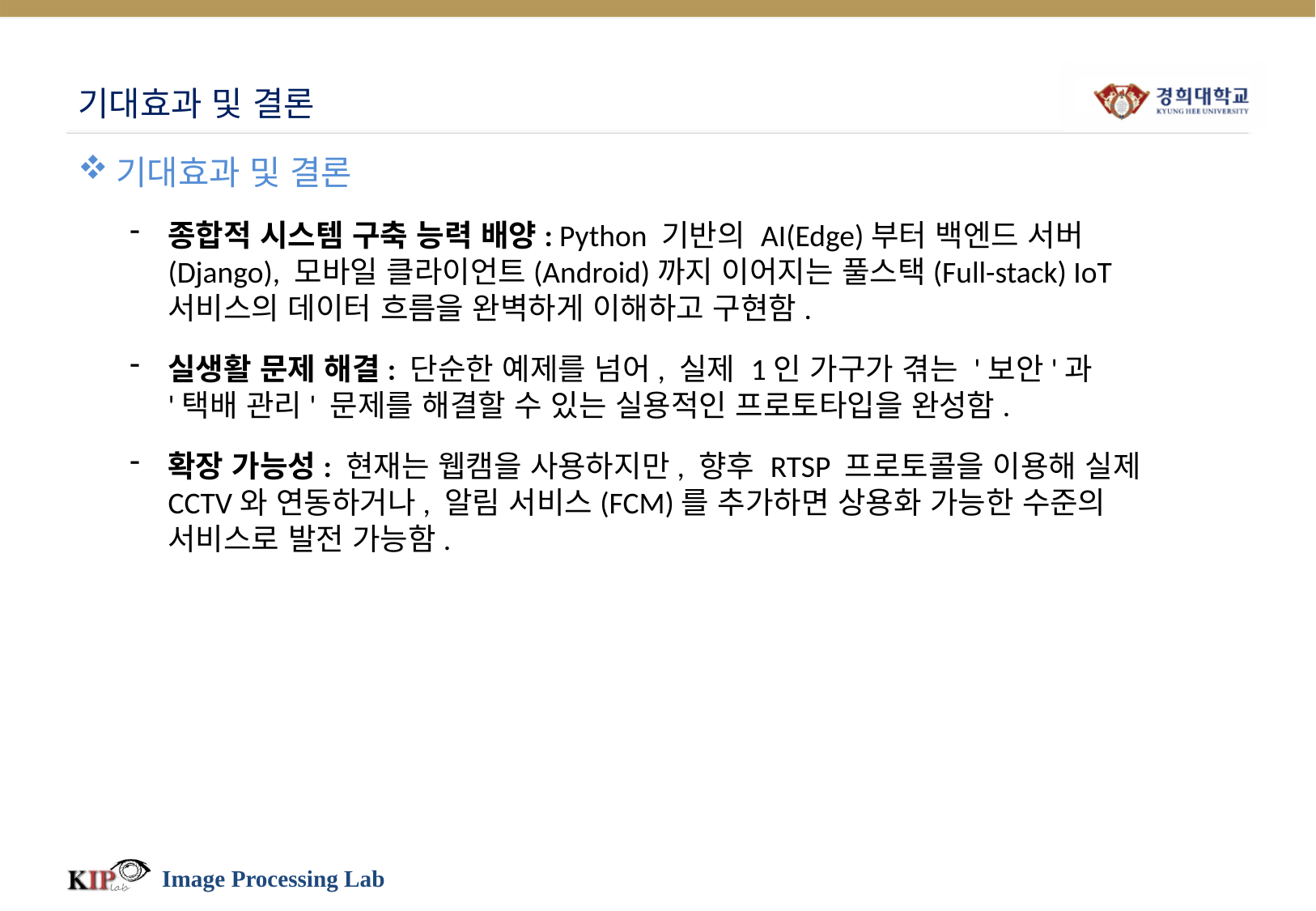

# 기대효과 및 결론
기대효과 및 결론
종합적 시스템 구축 능력 배양: Python 기반의 AI(Edge)부터 백엔드 서버(Django), 모바일 클라이언트(Android)까지 이어지는 풀스택(Full-stack) IoT 서비스의 데이터 흐름을 완벽하게 이해하고 구현함.
실생활 문제 해결: 단순한 예제를 넘어, 실제 1인 가구가 겪는 '보안'과 '택배 관리' 문제를 해결할 수 있는 실용적인 프로토타입을 완성함.
확장 가능성: 현재는 웹캠을 사용하지만, 향후 RTSP 프로토콜을 이용해 실제 CCTV와 연동하거나, 알림 서비스(FCM)를 추가하면 상용화 가능한 수준의 서비스로 발전 가능함.

Image Processing Lab